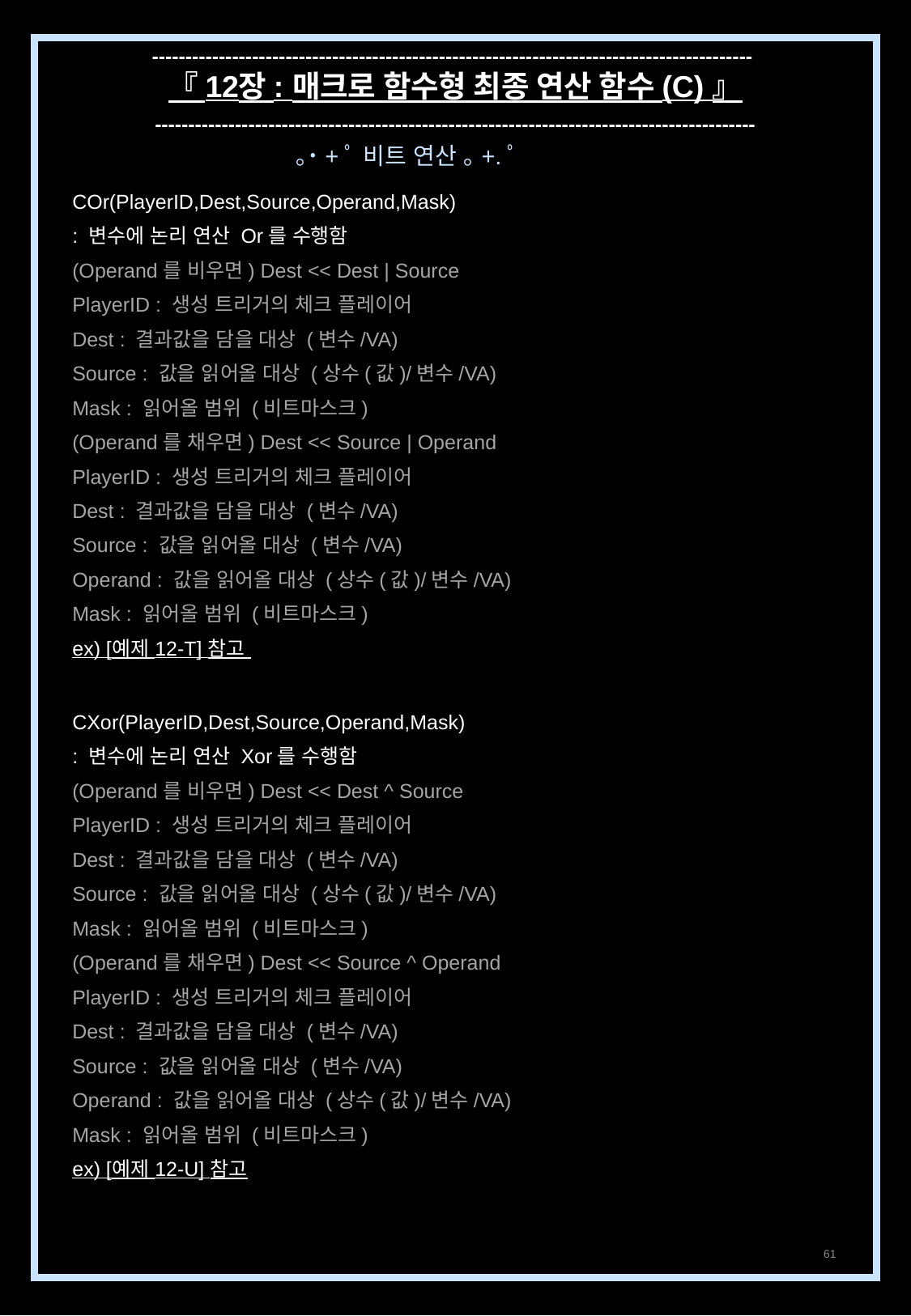

------------------------------------------------------------------------------------------
『 12장 : 매크로 함수형 최종 연산 함수 (C) 』
------------------------------------------------------------------------------------------

｡˙+ﾟ 비트 연산 ｡+.ﾟ
COr(PlayerID,Dest,Source,Operand,Mask)
: 변수에 논리 연산 Or를 수행함
(Operand를 비우면) Dest << Dest | Source
PlayerID : 생성 트리거의 체크 플레이어
Dest : 결과값을 담을 대상 (변수/VA)
Source : 값을 읽어올 대상 (상수(값)/변수/VA)
Mask : 읽어올 범위 (비트마스크)
(Operand를 채우면) Dest << Source | Operand
PlayerID : 생성 트리거의 체크 플레이어
Dest : 결과값을 담을 대상 (변수/VA)
Source : 값을 읽어올 대상 (변수/VA)
Operand : 값을 읽어올 대상 (상수(값)/변수/VA)
Mask : 읽어올 범위 (비트마스크)
ex) [예제 12-T] 참고

CXor(PlayerID,Dest,Source,Operand,Mask)
: 변수에 논리 연산 Xor를 수행함
(Operand를 비우면) Dest << Dest ^ Source
PlayerID : 생성 트리거의 체크 플레이어
Dest : 결과값을 담을 대상 (변수/VA)
Source : 값을 읽어올 대상 (상수(값)/변수/VA)
Mask : 읽어올 범위 (비트마스크)
(Operand를 채우면) Dest << Source ^ Operand
PlayerID : 생성 트리거의 체크 플레이어
Dest : 결과값을 담을 대상 (변수/VA)
Source : 값을 읽어올 대상 (변수/VA)
Operand : 값을 읽어올 대상 (상수(값)/변수/VA)
Mask : 읽어올 범위 (비트마스크)
ex) [예제 12-U] 참고
61